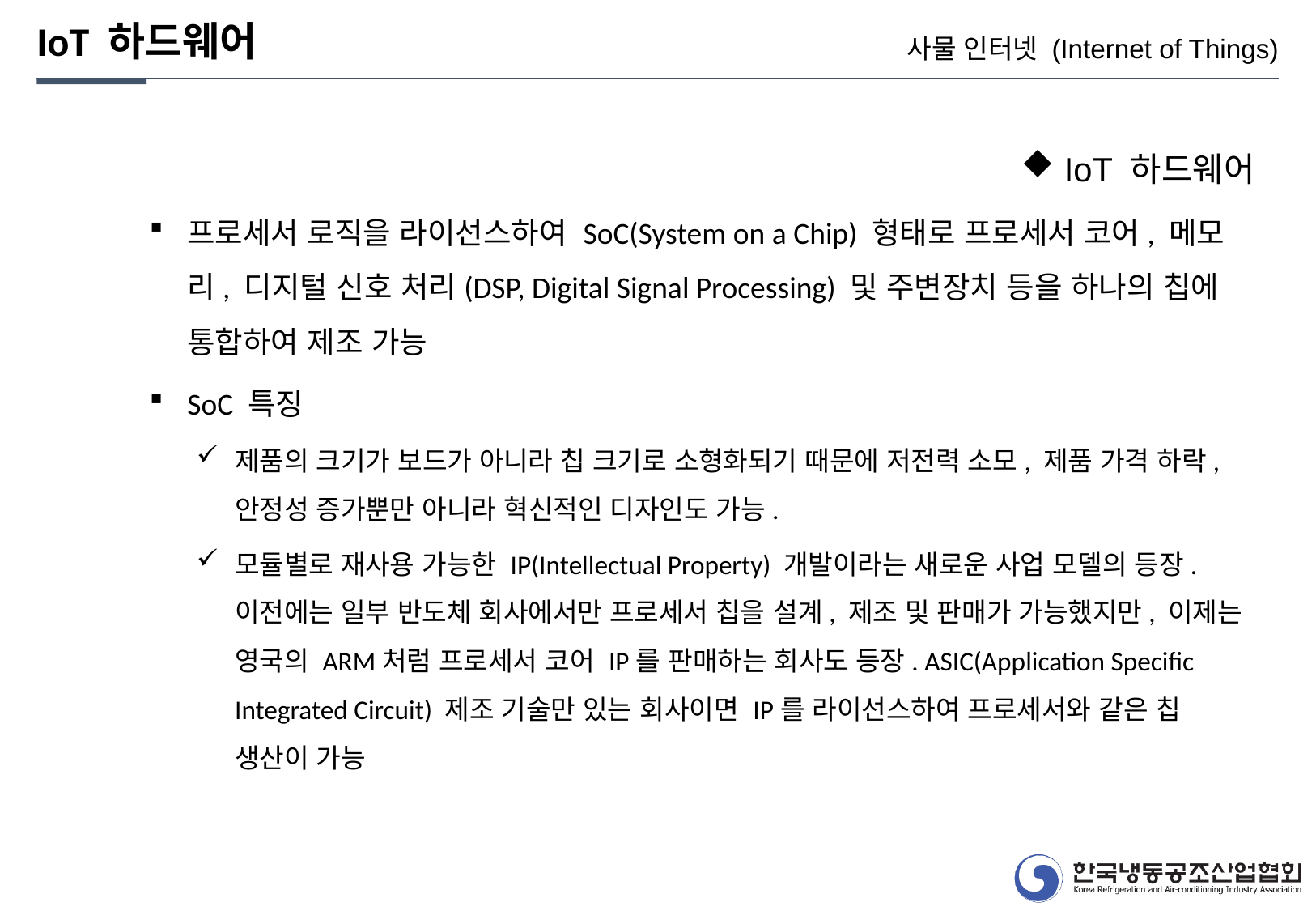

IoT 하드웨어
사물 인터넷 (Internet of Things)

 IoT 하드웨어
프로세서 로직을 라이선스하여 SoC(System on a Chip) 형태로 프로세서 코어, 메모리, 디지털 신호 처리(DSP, Digital Signal Processing) 및 주변장치 등을 하나의 칩에 통합하여 제조 가능
SoC 특징
제품의 크기가 보드가 아니라 칩 크기로 소형화되기 때문에 저전력 소모, 제품 가격 하락, 안정성 증가뿐만 아니라 혁신적인 디자인도 가능.
모듈별로 재사용 가능한 IP(Intellectual Property) 개발이라는 새로운 사업 모델의 등장. 이전에는 일부 반도체 회사에서만 프로세서 칩을 설계, 제조 및 판매가 가능했지만, 이제는 영국의 ARM처럼 프로세서 코어 IP를 판매하는 회사도 등장. ASIC(Application Specific Integrated Circuit) 제조 기술만 있는 회사이면 IP를 라이선스하여 프로세서와 같은 칩 생산이 가능